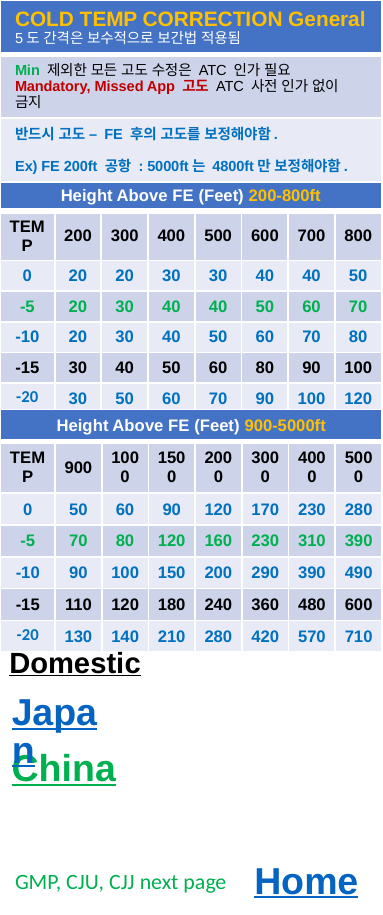

| COLD TEMP CORRECTION General 5도 간격은 보수적으로 보간법 적용됨 |
| --- |
| Min 제외한 모든 고도 수정은 ATC 인가 필요 Mandatory, Missed App 고도 ATC 사전 인가 없이 금지 |
| 반드시 고도 – FE 후의 고도를 보정해야함. Ex) FE 200ft 공항 : 5000ft는 4800ft만 보정해야함. |
| Height Above FE (Feet) 200-800ft |  |  |  |  |  |  |  |
| --- | --- | --- | --- | --- | --- | --- | --- |
| TEMP | 200 | 300 | 400 | 500 | 600 | 700 | 800 |
| 0 | 20 | 20 | 30 | 30 | 40 | 40 | 50 |
| -5 | 20 | 30 | 40 | 40 | 50 | 60 | 70 |
| -10 | 20 | 30 | 40 | 50 | 60 | 70 | 80 |
| -15 | 30 | 40 | 50 | 60 | 80 | 90 | 100 |
| -20 | 30 | 50 | 60 | 70 | 90 | 100 | 120 |
| Height Above FE (Feet) 900-5000ft |  |  |  |  |  |  |  |
| --- | --- | --- | --- | --- | --- | --- | --- |
| TEMP | 900 | 1000 | 1500 | 2000 | 3000 | 4000 | 5000 |
| 0 | 50 | 60 | 90 | 120 | 170 | 230 | 280 |
| -5 | 70 | 80 | 120 | 160 | 230 | 310 | 390 |
| -10 | 90 | 100 | 150 | 200 | 290 | 390 | 490 |
| -15 | 110 | 120 | 180 | 240 | 360 | 480 | 600 |
| -20 | 130 | 140 | 210 | 280 | 420 | 570 | 710 |
Domestic
Japan
China
Home
GMP, CJU, CJJ next page